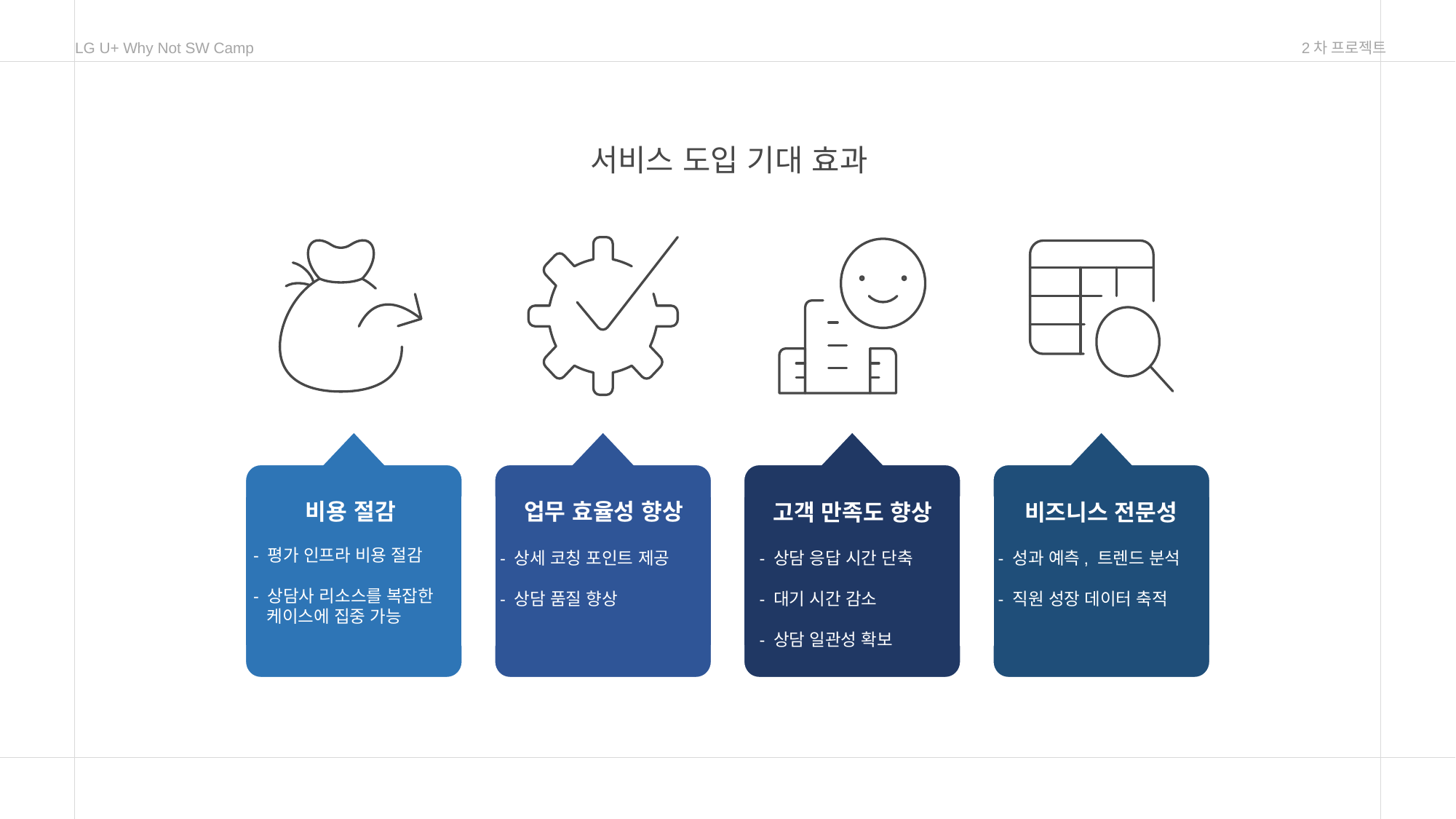

LG U+ Why Not SW Camp
2차 프로젝트
서비스 도입 기대 효과

비용 절감
업무 효율성 향상
고객 만족도 향상
비즈니스 전문성
- 평가 인프라 비용 절감

- 상담사 리소스를 복잡한
  케이스에 집중 가능
- 상세 코칭 포인트 제공

- 상담 품질 향상
- 상담 응답 시간 단축

- 대기 시간 감소

- 상담 일관성 확보
- 성과 예측, 트렌드 분석

- 직원 성장 데이터 축적